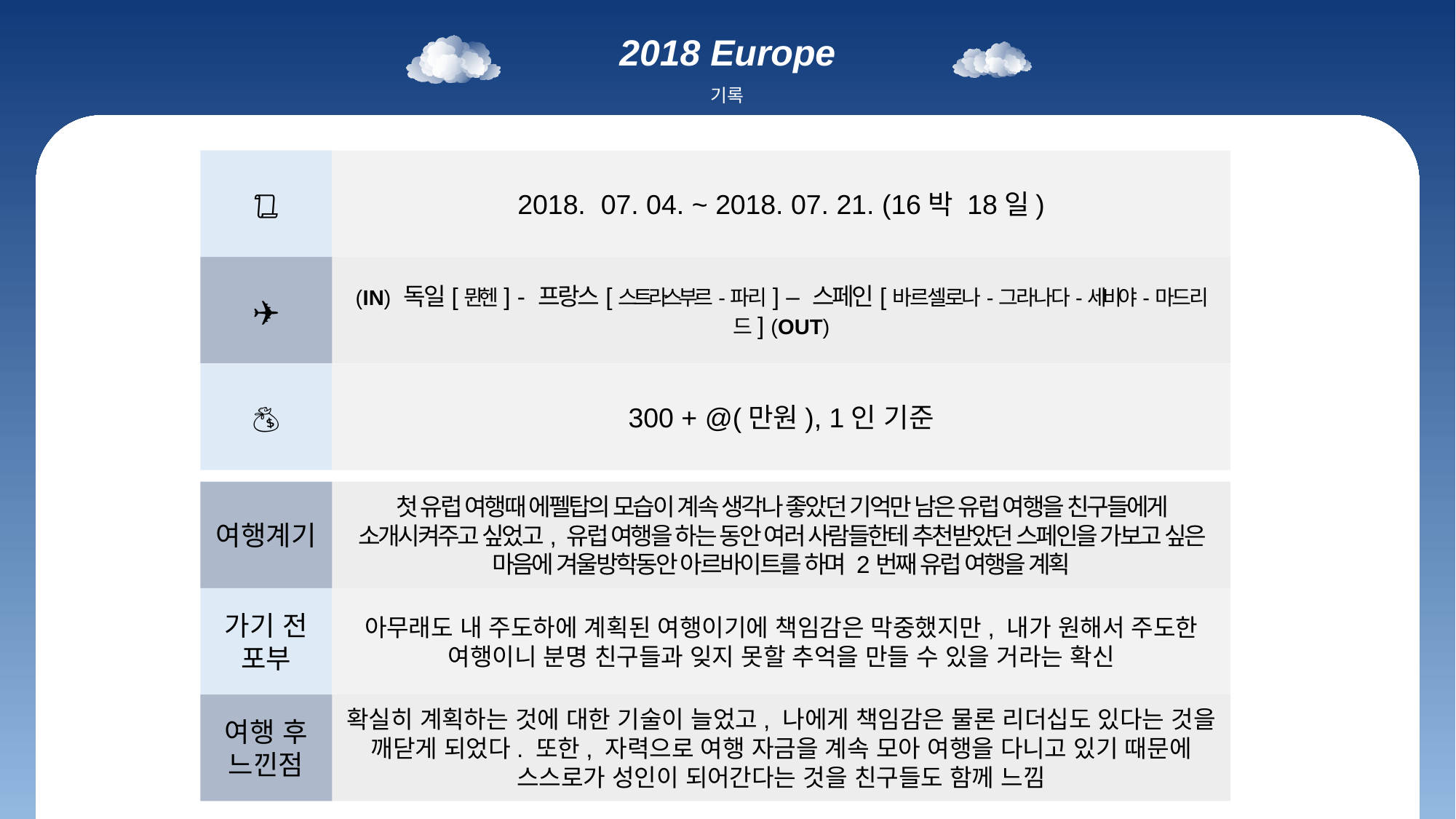

2018 Europe
기록

📜
2018.  07. 04. ~ 2018. 07. 21. (16박 18일)
✈
(IN) 독일[뮌헨] - 프랑스[스트라스부르-파리] – 스페인[바르셀로나-그라나다-세비야-마드리드] (OUT)
💰
300 + @(만원), 1인 기준
여행계기
첫 유럽 여행때 에펠탑의 모습이 계속 생각나 좋았던 기억만 남은 유럽 여행을 친구들에게 소개시켜주고 싶었고, 유럽 여행을 하는 동안 여러 사람들한테 추천받았던 스페인을 가보고 싶은 마음에 겨울방학동안 아르바이트를 하며 2번째 유럽 여행을 계획
가기 전 포부
아무래도 내 주도하에 계획된 여행이기에 책임감은 막중했지만, 내가 원해서 주도한 여행이니 분명 친구들과 잊지 못할 추억을 만들 수 있을 거라는 확신
여행 후 느낀점
확실히 계획하는 것에 대한 기술이 늘었고, 나에게 책임감은 물론 리더십도 있다는 것을 깨닫게 되었다. 또한, 자력으로 여행 자금을 계속 모아 여행을 다니고 있기 때문에 스스로가 성인이 되어간다는 것을 친구들도 함께 느낌